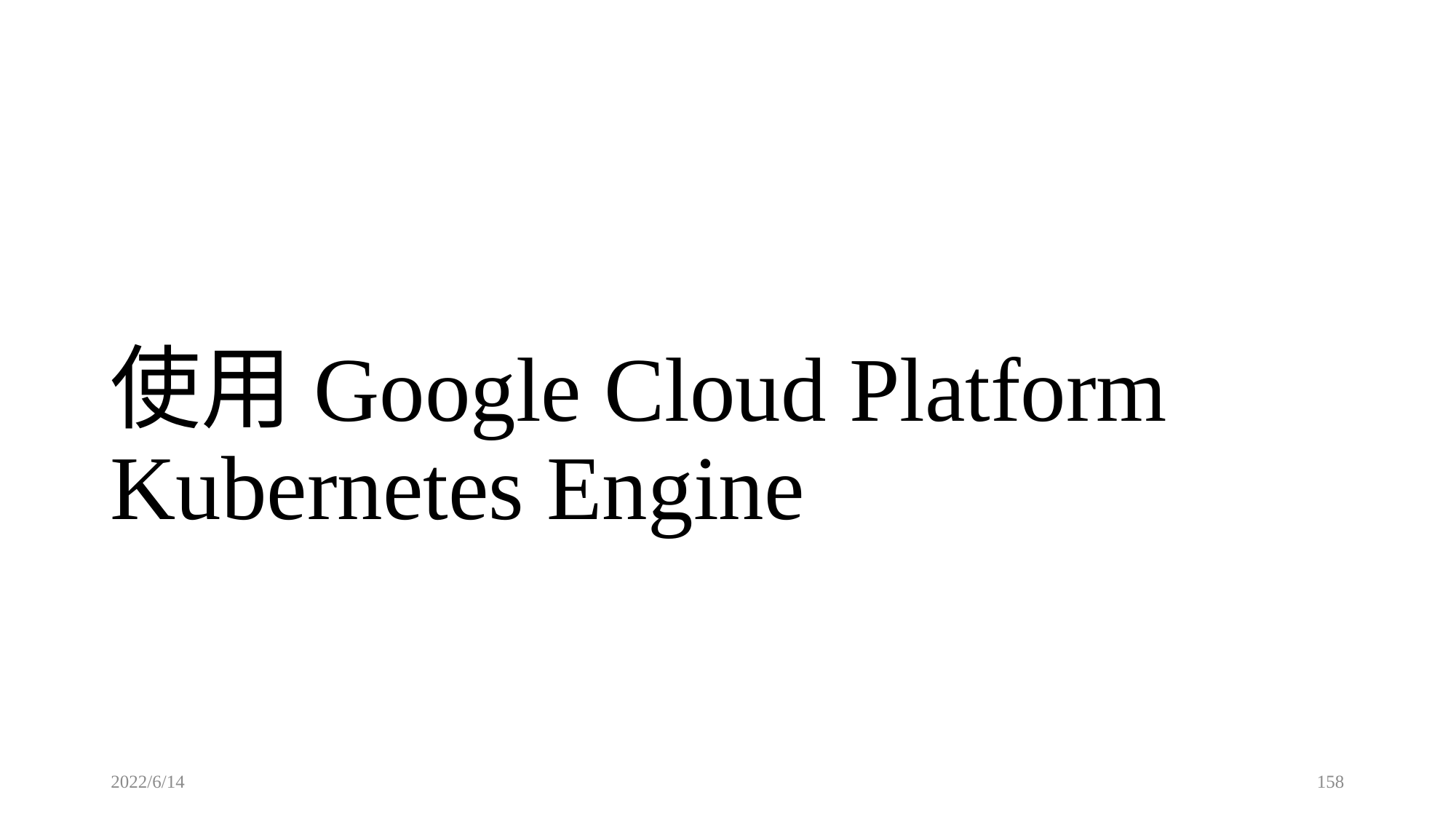

# 使用Google Cloud Platform Kubernetes Engine

2022/6/14
158